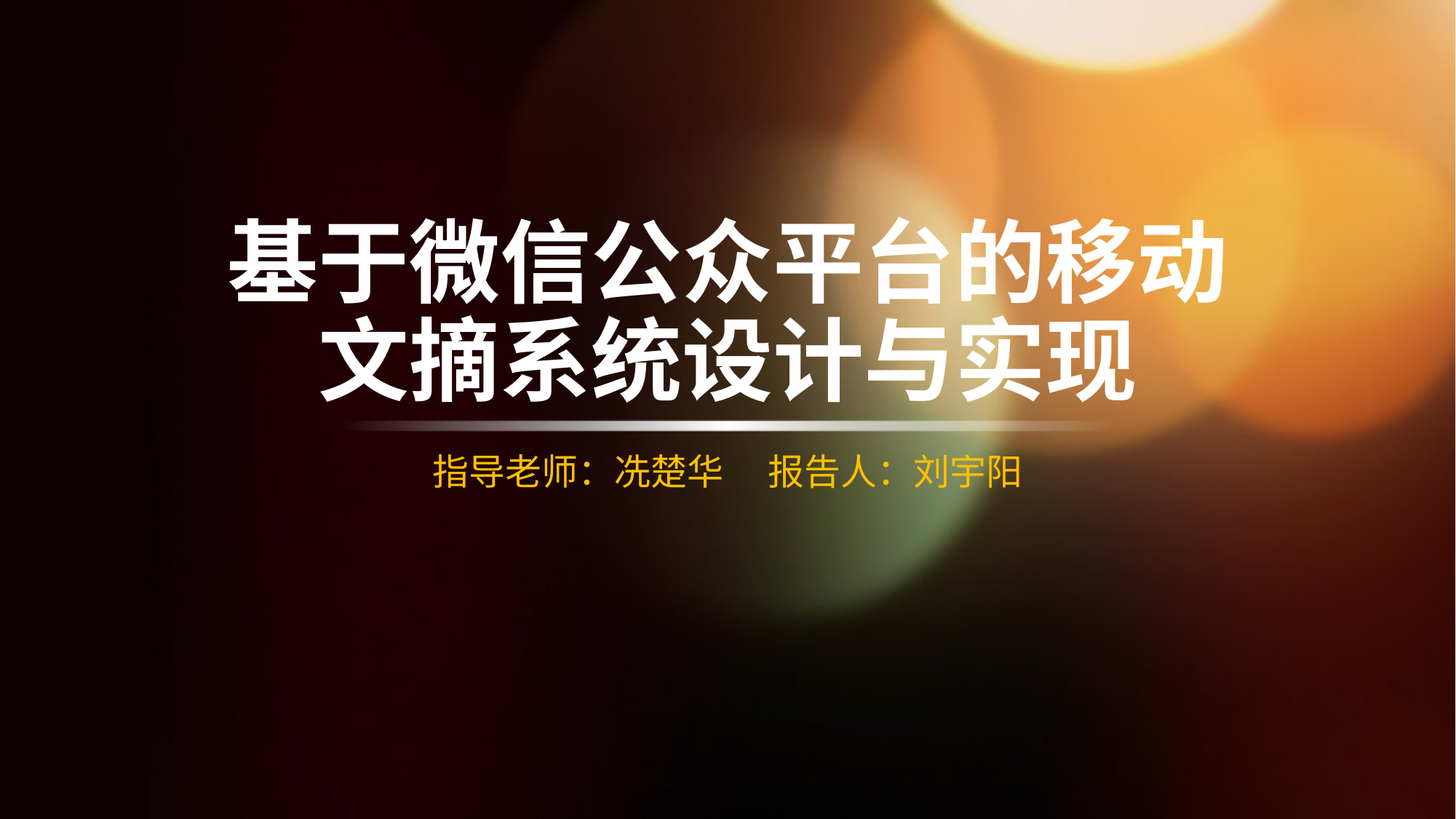

# 基于微信公众平台的移动文摘系统设计与实现
指导老师：冼楚华	 报告人：刘宇阳